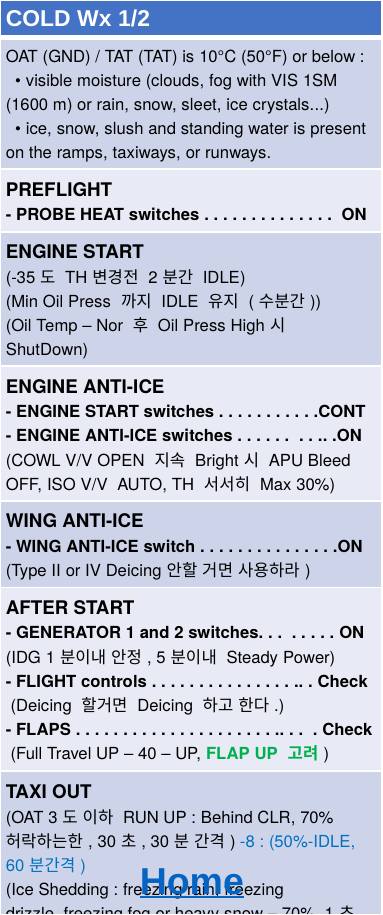

| COLD Wx 1/2 |
| --- |
| OAT (GND) / TAT (TAT) is 10°C (50°F) or below : • visible moisture (clouds, fog with VIS 1SM (1600 m) or rain, snow, sleet, ice crystals...) • ice, snow, slush and standing water is present on the ramps, taxiways, or runways. |
| PREFLIGHT - PROBE HEAT switches . . . . . . . . . . . . . . ON |
| ENGINE START (-35도 TH변경전 2분간 IDLE) (Min Oil Press 까지 IDLE 유지 (수분간)) (Oil Temp – Nor 후 Oil Press High시 ShutDown) |
| ENGINE ANTI-ICE - ENGINE START switches . . . . . . . . . . .CONT - ENGINE ANTI-ICE switches . . . . . . . . .. .ON (COWL V/V OPEN 지속 Bright시 APU Bleed OFF, ISO V/V AUTO, TH 서서히 Max 30%) |
| WING ANTI-ICE - WING ANTI-ICE switch . . . . . . . . . . . . . . .ON (Type II or IV Deicing안할 거면 사용하라) |
| AFTER START - GENERATOR 1 and 2 switches. . . . . . . . ON (IDG 1분이내 안정, 5분이내 Steady Power) - FLIGHT controls . . . . . . . . . . . . . . . .. . Check (Deicing 할거면 Deicing 하고 한다.) - FLAPS . . . . . . . . . . . . . . . . . . . . . .. . . . Check (Full Travel UP – 40 – UP, FLAP UP 고려) |
| TAXI OUT (OAT 3도 이하 RUN UP : Behind CLR, 70% 허락하는한, 30초, 30분 간격) -8 : (50%-IDLE, 60분간격) (Ice Shedding : freezing rain, freezing drizzle, freezing fog or heavy snow – 70%, 1초, 10분간격) -8 : 없음 |
Home